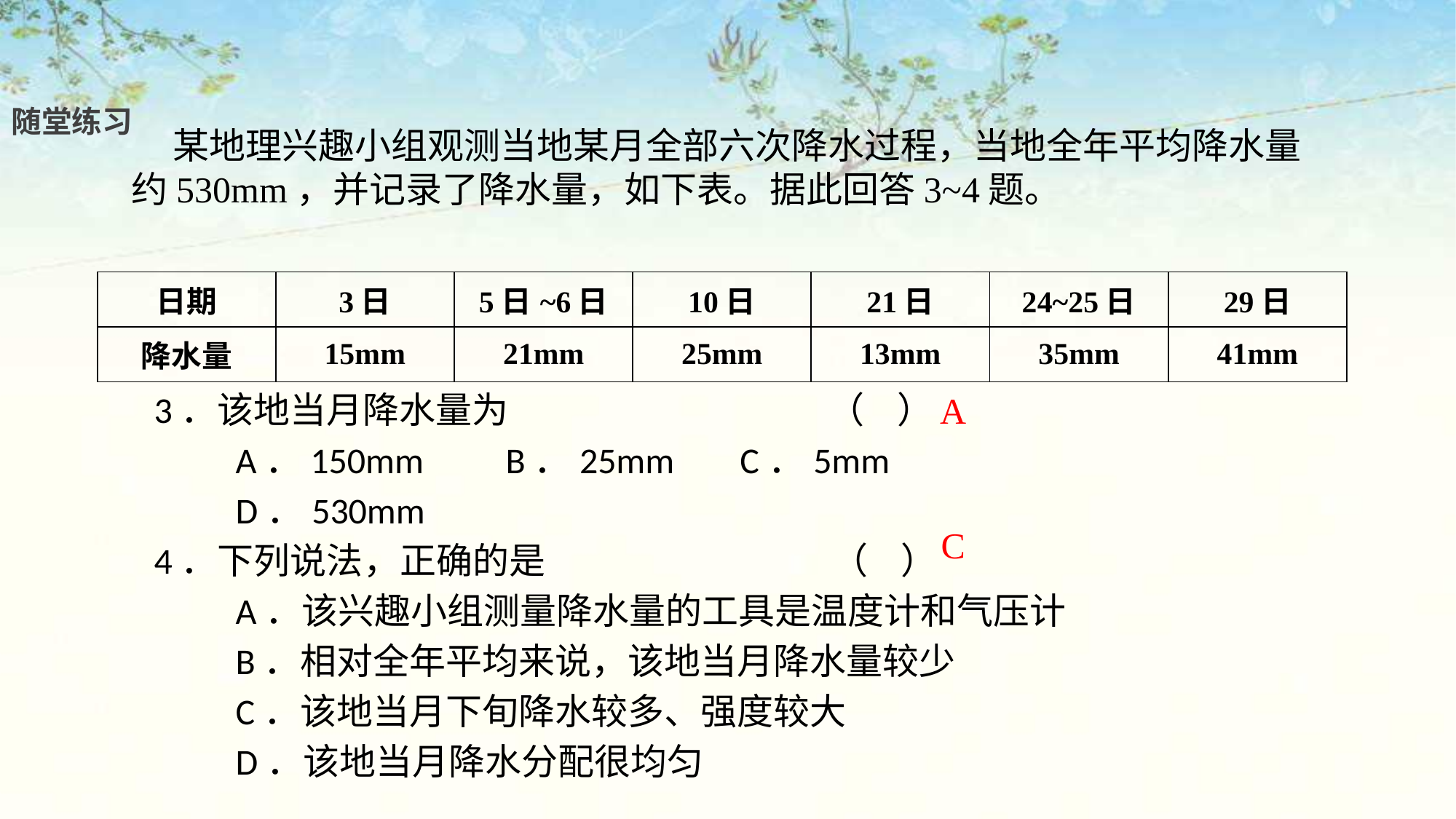

随堂练习
    某地理兴趣小组观测当地某月全部六次降水过程，当地全年平均降水量约530mm，并记录了降水量，如下表。据此回答3~4题。
| 日期 | 3日 | 5日~6日 | 10日 | 21日 | 24~25日 | 29日 |
| --- | --- | --- | --- | --- | --- | --- |
| 降水量 | 15mm | 21mm | 25mm | 13mm | 35mm | 41mm |
3．该地当月降水量为                                       （    ）
　　A．150mm          B．25mm        C．5mm
　　D．530mm
4．下列说法，正确的是                                   （    ）
　　A．该兴趣小组测量降水量的工具是温度计和气压计
　　B．相对全年平均来说，该地当月降水量较少
　　C．该地当月下旬降水较多、强度较大
　　D．该地当月降水分配很均匀
A
C